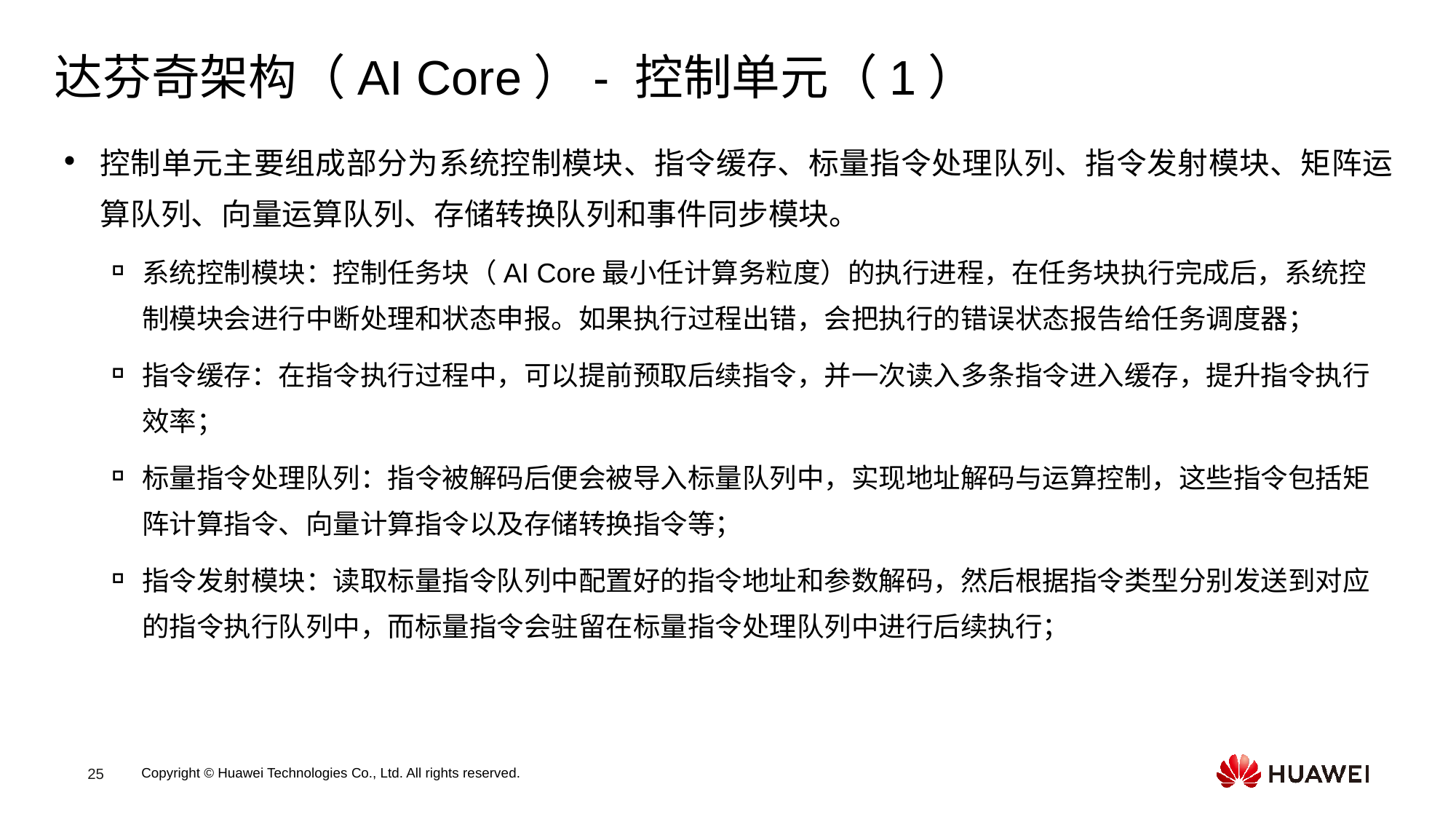

# 达芬奇架构（AI Core）- 控制单元（1）
控制单元主要组成部分为系统控制模块、指令缓存、标量指令处理队列、指令发射模块、矩阵运算队列、向量运算队列、存储转换队列和事件同步模块。
系统控制模块：控制任务块（AI Core最小任计算务粒度）的执行进程，在任务块执行完成后，系统控制模块会进行中断处理和状态申报。如果执行过程出错，会把执行的错误状态报告给任务调度器；
指令缓存：在指令执行过程中，可以提前预取后续指令，并一次读入多条指令进入缓存，提升指令执行效率；
标量指令处理队列：指令被解码后便会被导入标量队列中，实现地址解码与运算控制，这些指令包括矩阵计算指令、向量计算指令以及存储转换指令等；
指令发射模块：读取标量指令队列中配置好的指令地址和参数解码，然后根据指令类型分别发送到对应的指令执行队列中，而标量指令会驻留在标量指令处理队列中进行后续执行；